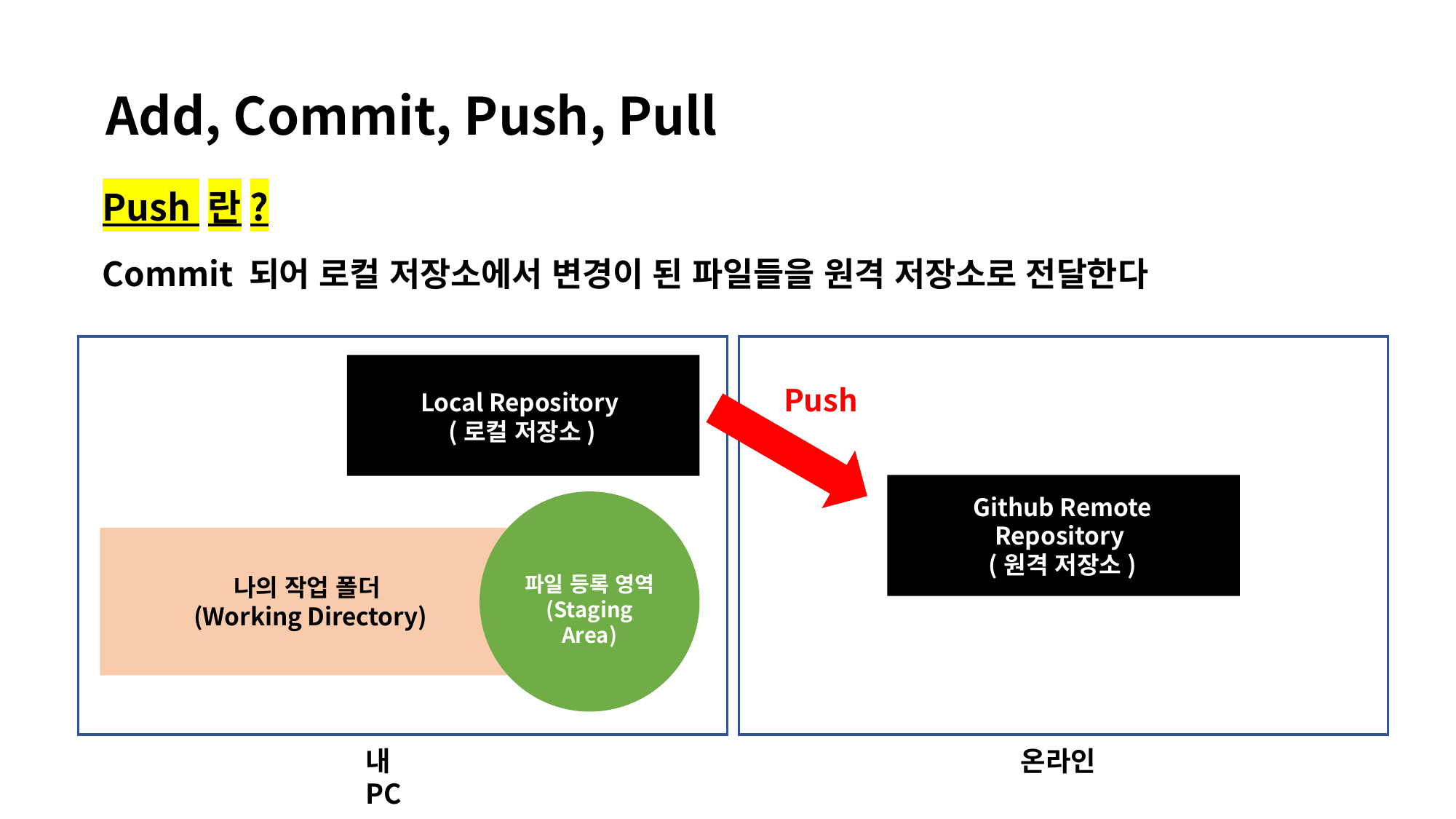

Add, Commit, Push, Pull
Push 란?
Commit 되어 로컬 저장소에서 변경이 된 파일들을 원격 저장소로 전달한다

Local Repository
(로컬 저장소)

Push

Github Remote Repository
(원격 저장소)

파일 등록 영역
(Staging Area)

나의 작업 폴더
(Working Directory)
내 PC
온라인